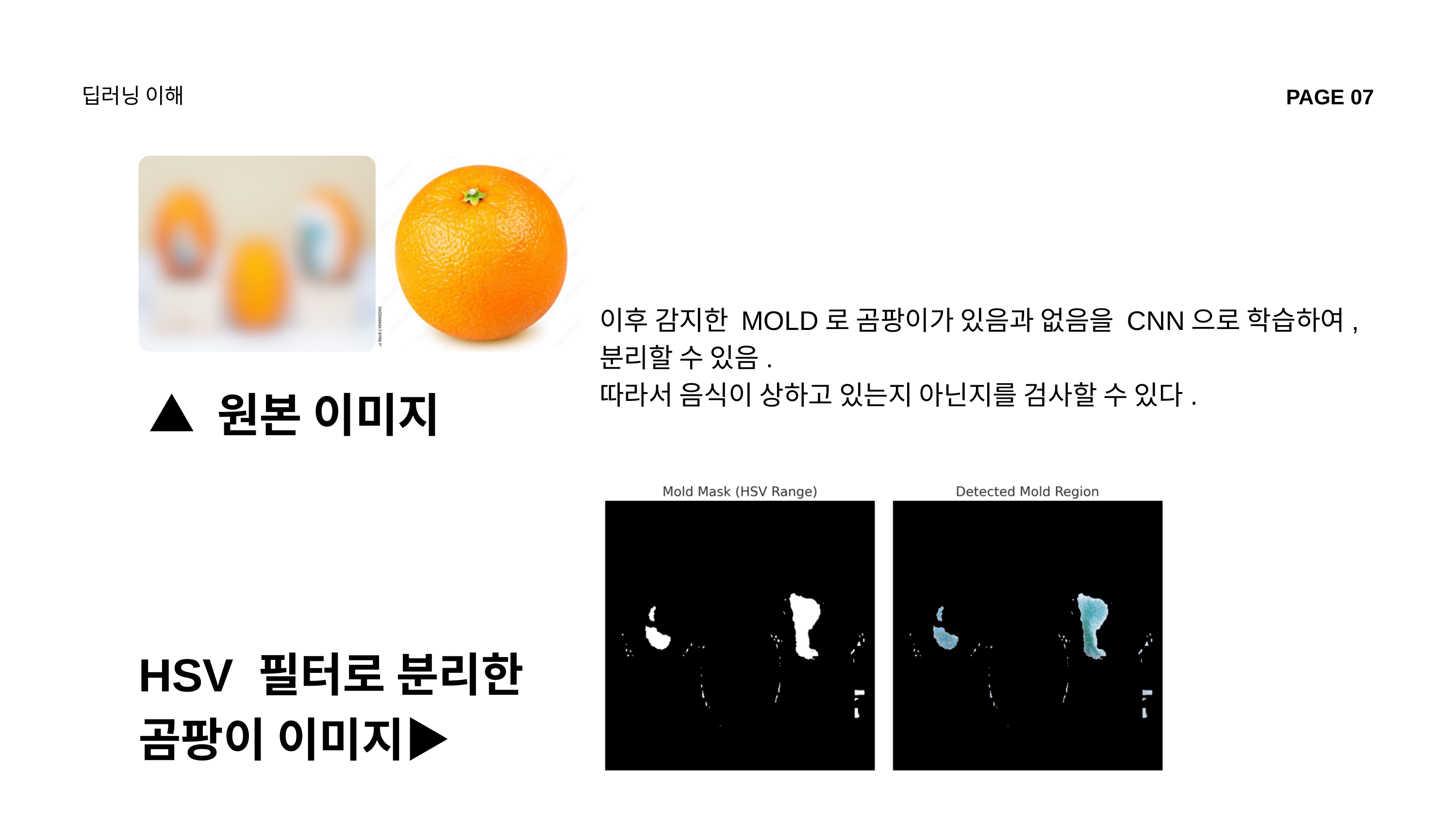

딥러닝 이해
PAGE 07

이후 감지한 MOLD로 곰팡이가 있음과 없음을 CNN으로 학습하여,
분리할 수 있음.
따라서 음식이 상하고 있는지 아닌지를 검사할 수 있다.
 ▲ 원본 이미지

HSV 필터로 분리한
곰팡이 이미지▶